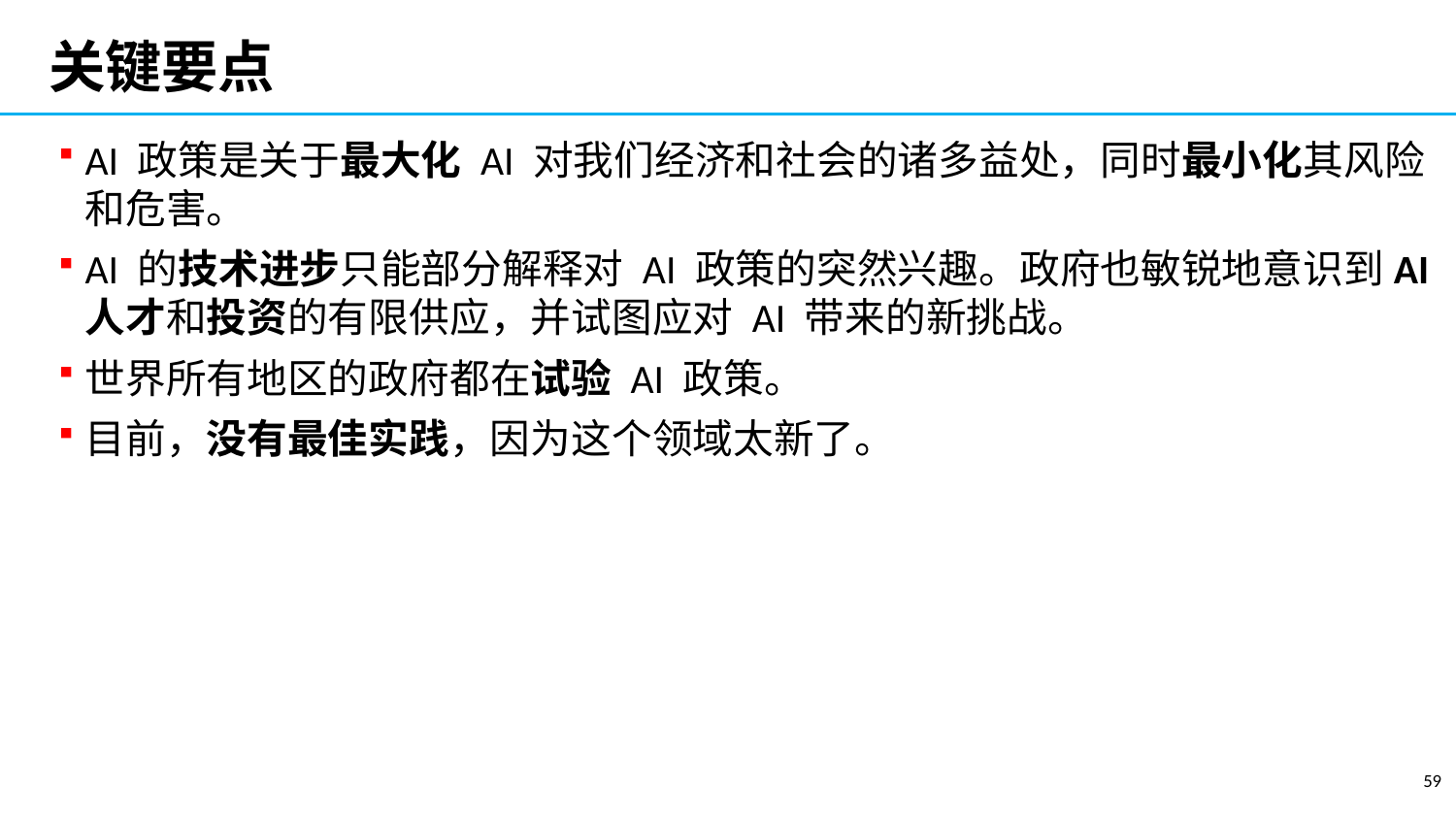

# 关键要点

AI 政策是关于最大化 AI 对我们经济和社会的诸多益处，同时最小化其风险和危害。
AI 的技术进步只能部分解释对 AI 政策的突然兴趣。政府也敏锐地意识到AI 人才和投资的有限供应，并试图应对 AI 带来的新挑战。
世界所有地区的政府都在试验 AI 政策。
目前，没有最佳实践，因为这个领域太新了。

59